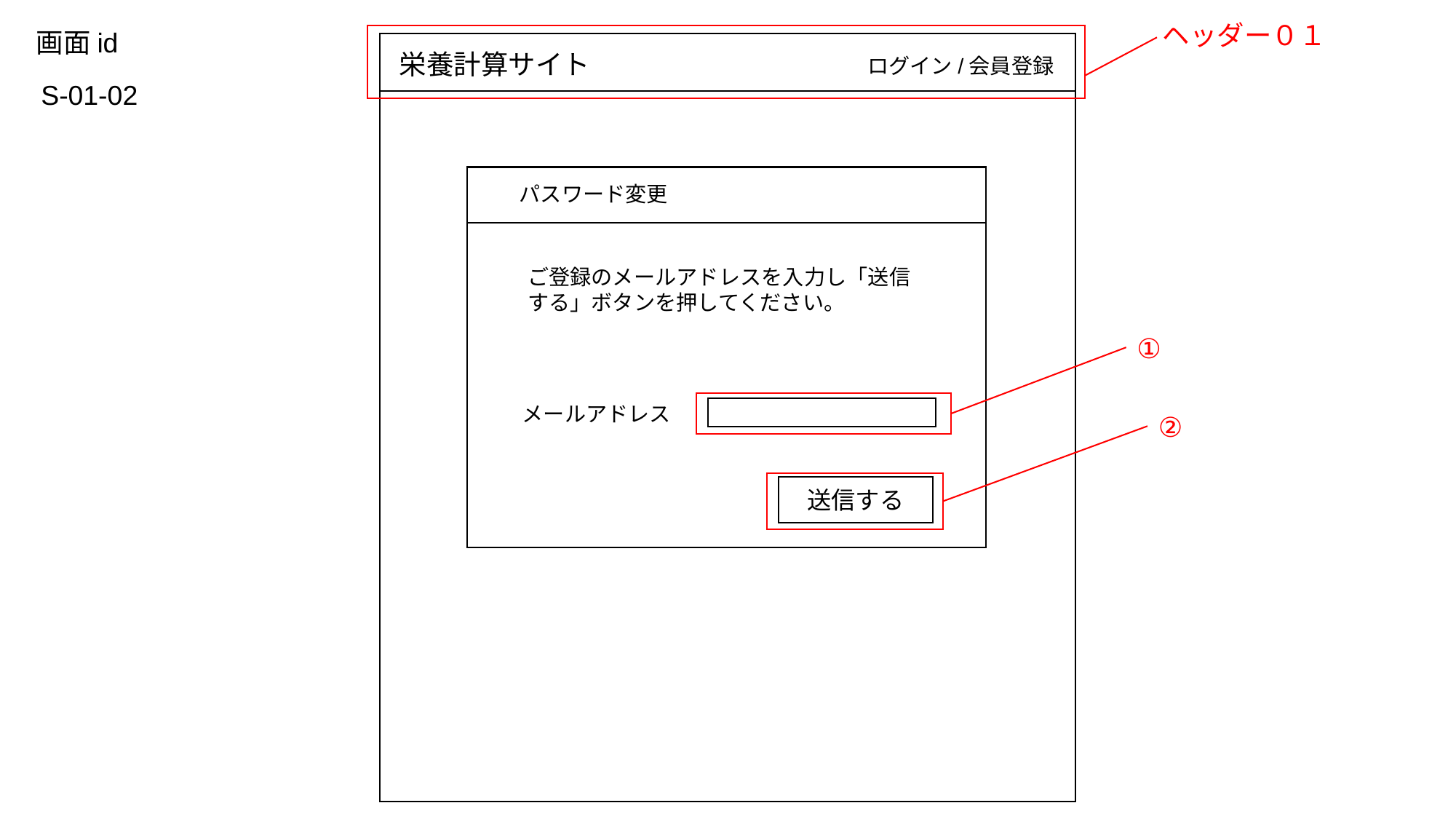

ヘッダー０１

画面id
S-01-02

栄養計算サイト
ログイン/会員登録

パスワード変更
ご登録のメールアドレスを入力し「送信する」ボタンを押してください。
①

メールアドレス

②

送信する